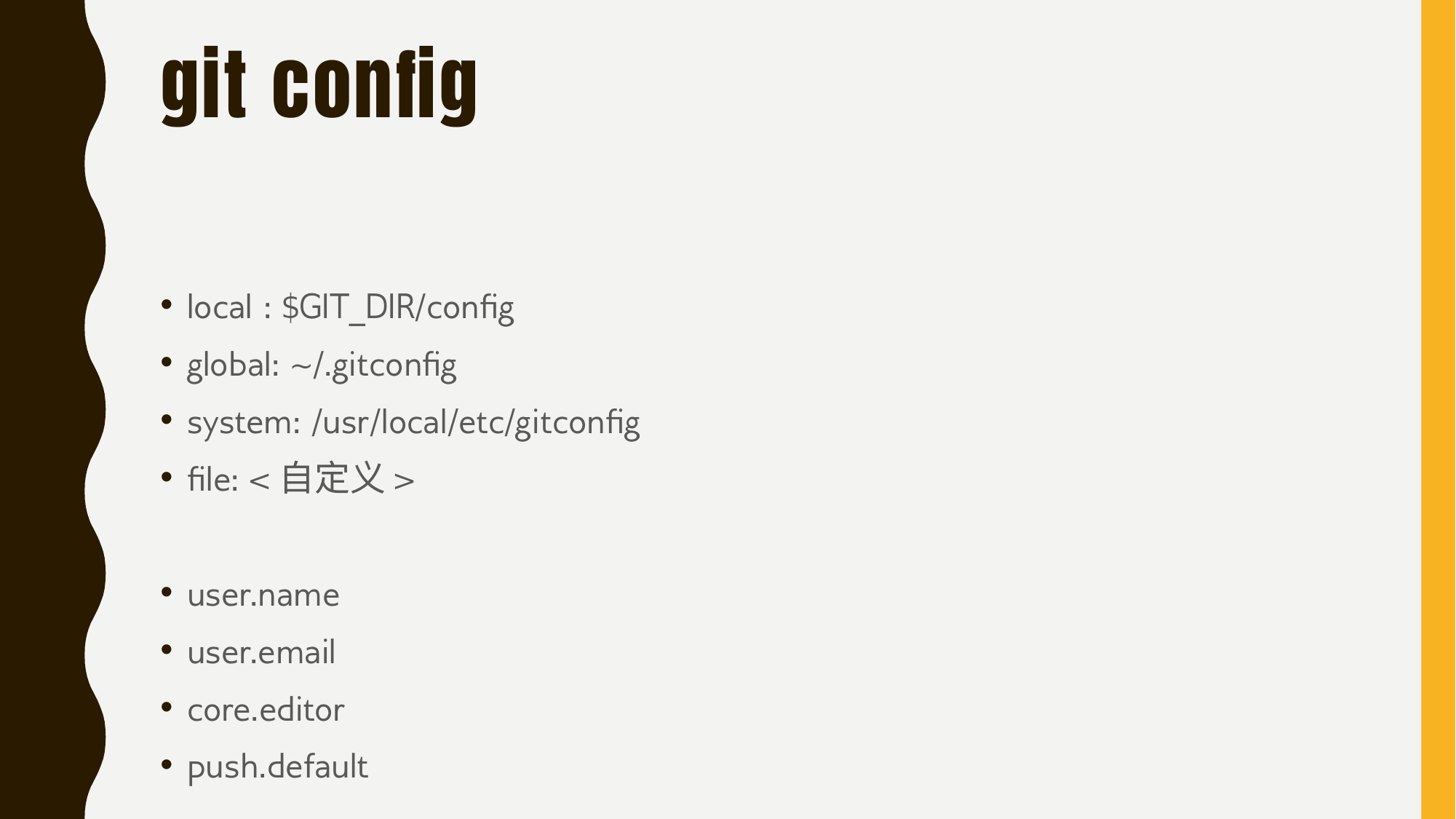

# git config
local : $GIT_DIR/config
global: ~/.gitconfig
system: /usr/local/etc/gitconfig
file: <自定义>

user.name
user.email
core.editor
push.default